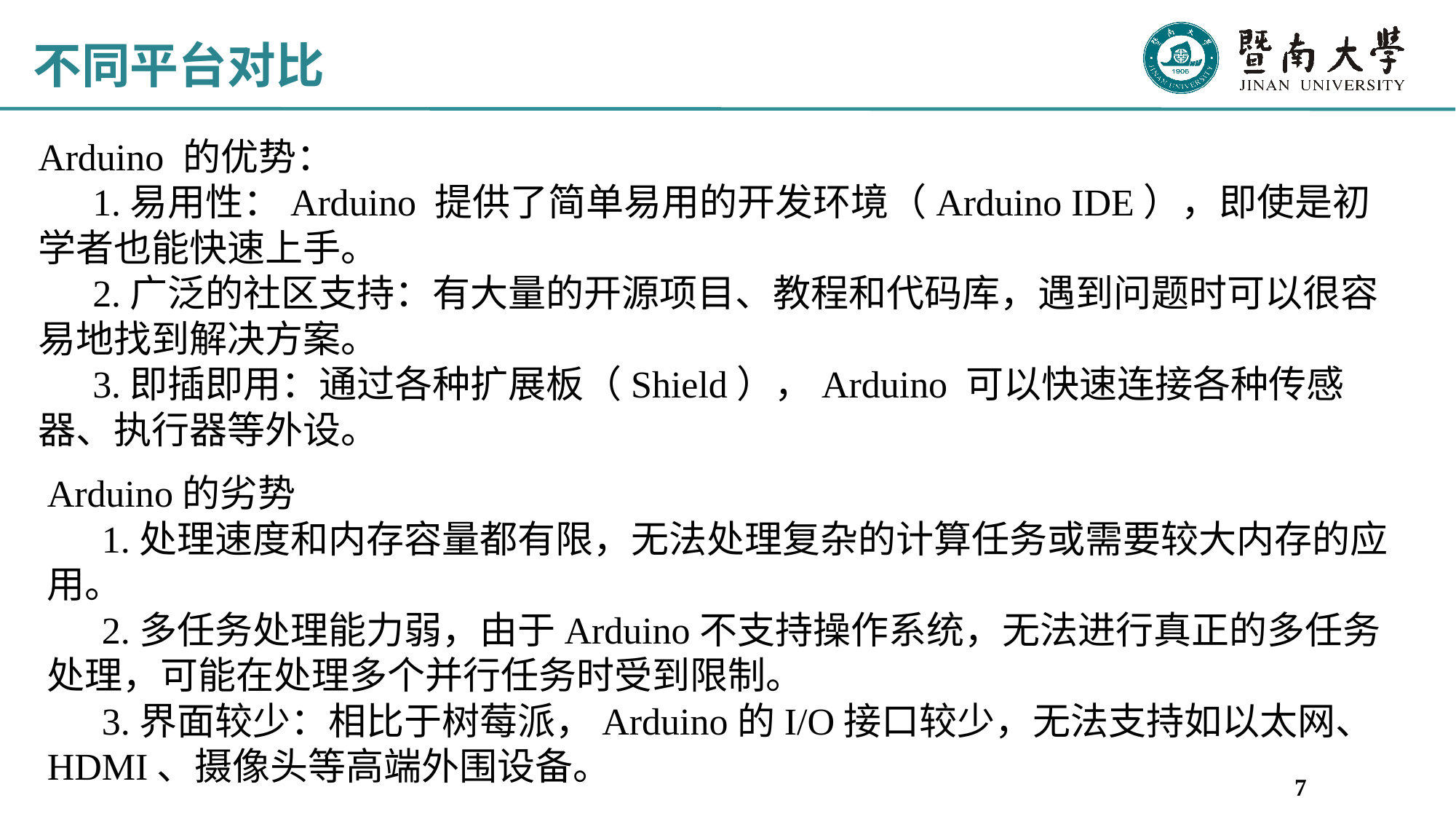

# 不同平台对比
Arduino 的优势：
1.易用性：Arduino 提供了简单易用的开发环境（Arduino IDE），即使是初学者也能快速上手。
2.广泛的社区支持：有大量的开源项目、教程和代码库，遇到问题时可以很容易地找到解决方案。
3.即插即用：通过各种扩展板（Shield），Arduino 可以快速连接各种传感器、执行器等外设。
Arduino的劣势
1.处理速度和内存容量都有限，无法处理复杂的计算任务或需要较大内存的应用。
2.多任务处理能力弱，由于Arduino不支持操作系统，无法进行真正的多任务处理，可能在处理多个并行任务时受到限制。
3.界面较少：相比于树莓派，Arduino的I/O接口较少，无法支持如以太网、HDMI、摄像头等高端外围设备。